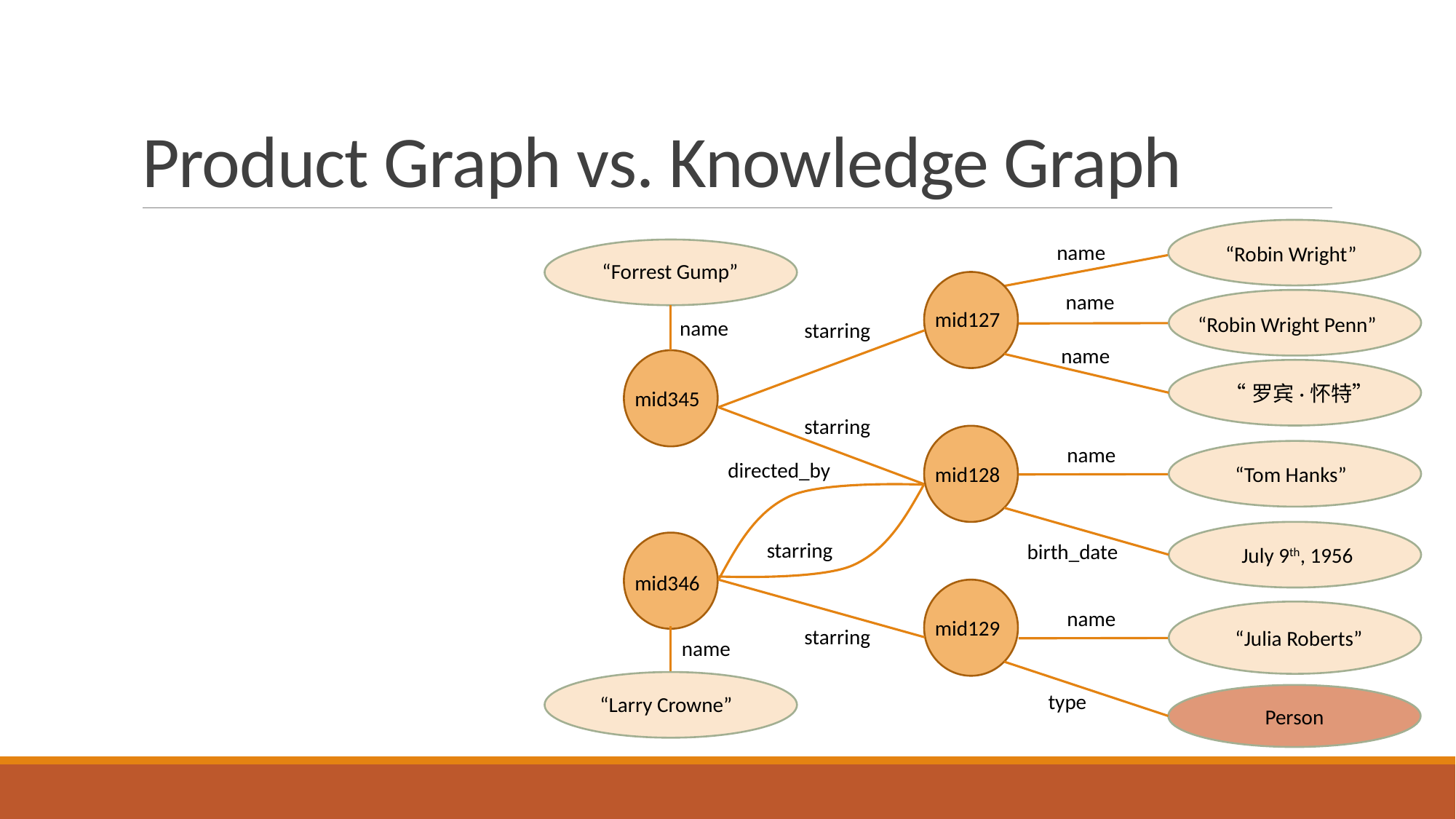

# Product Graph vs. Knowledge Graph

name
“Robin Wright”

“Forrest Gump”

name

mid127
“Robin Wright Penn”
name
starring
name

“罗宾·怀特”
mid345
starring

name

directed_by
mid128
“Tom Hanks”

 July 9th, 1956
starring

birth_date
mid346

name

mid129
starring
“Julia Roberts”
name

type
Person
“Larry Crowne”